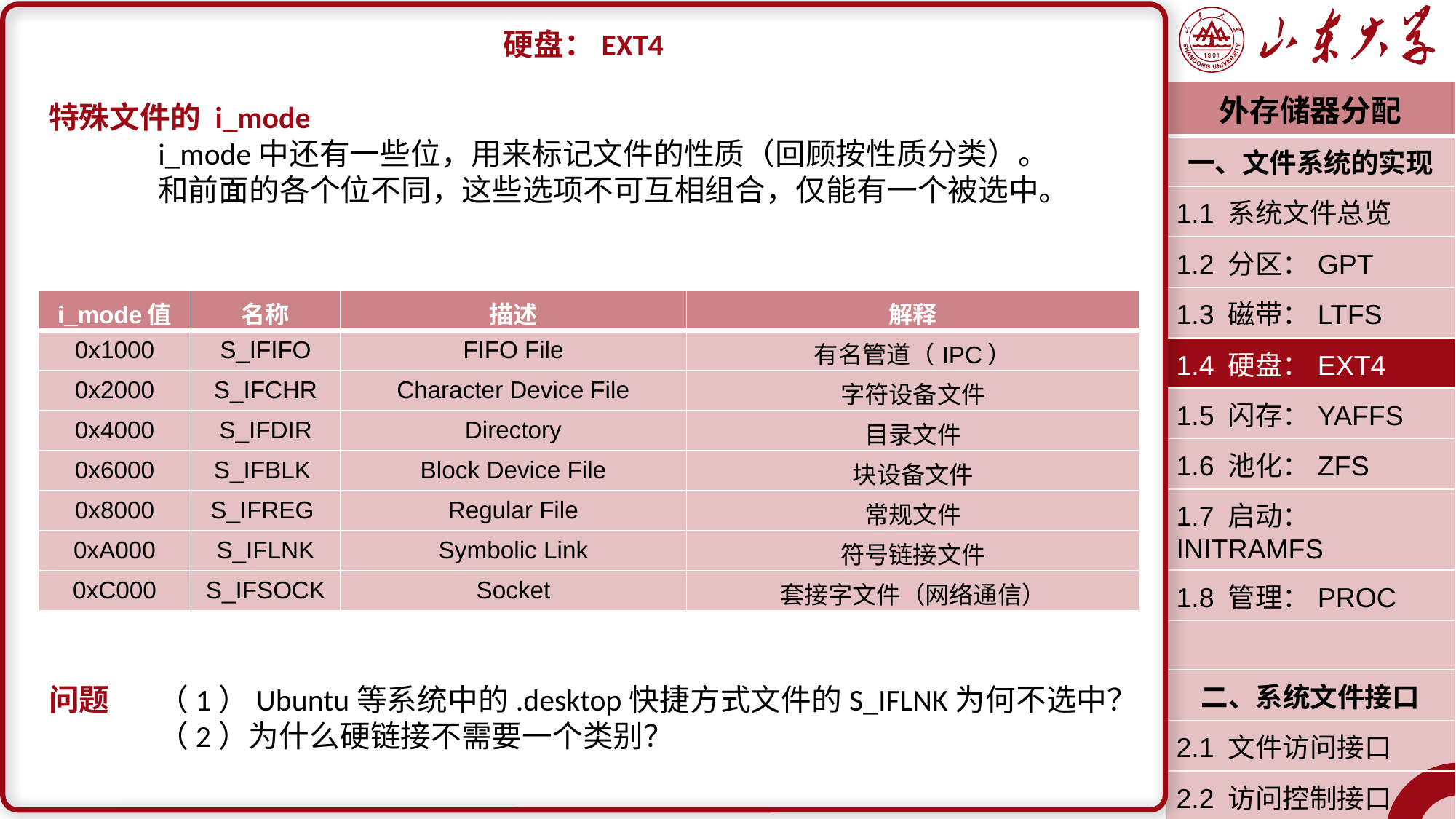

硬盘：EXT4

特殊文件的 i_mode
	i_mode中还有一些位，用来标记文件的性质（回顾按性质分类）。
	和前面的各个位不同，这些选项不可互相组合，仅能有一个被选中。

问题	（1）Ubuntu等系统中的.desktop快捷方式文件的S_IFLNK为何不选中？
	（2）为什么硬链接不需要一个类别？
| 外存储器分配 |
| --- |
| 一、文件系统的实现 |
| 1.1 系统文件总览 |
| 1.2 分区：GPT |
| 1.3 磁带：LTFS |
| 1.4 硬盘：EXT4 |
| 1.5 闪存：YAFFS |
| 1.6 池化：ZFS |
| 1.7 启动：INITRAMFS |
| 1.8 管理：PROC |
|  |
| 二、系统文件接口 |
| 2.1 文件访问接口 |
| 2.2 访问控制接口 |
| 潘润宇 2023.04 |
| i\_mode值 | 名称 | 描述 | 解释 |
| --- | --- | --- | --- |
| 0x1000 | S\_IFIFO | FIFO File | 有名管道（IPC） |
| 0x2000 | S\_IFCHR | Character Device File | 字符设备文件 |
| 0x4000 | S\_IFDIR | Directory | 目录文件 |
| 0x6000 | S\_IFBLK | Block Device File | 块设备文件 |
| 0x8000 | S\_IFREG | Regular File | 常规文件 |
| 0xA000 | S\_IFLNK | Symbolic Link | 符号链接文件 |
| 0xC000 | S\_IFSOCK | Socket | 套接字文件（网络通信） |